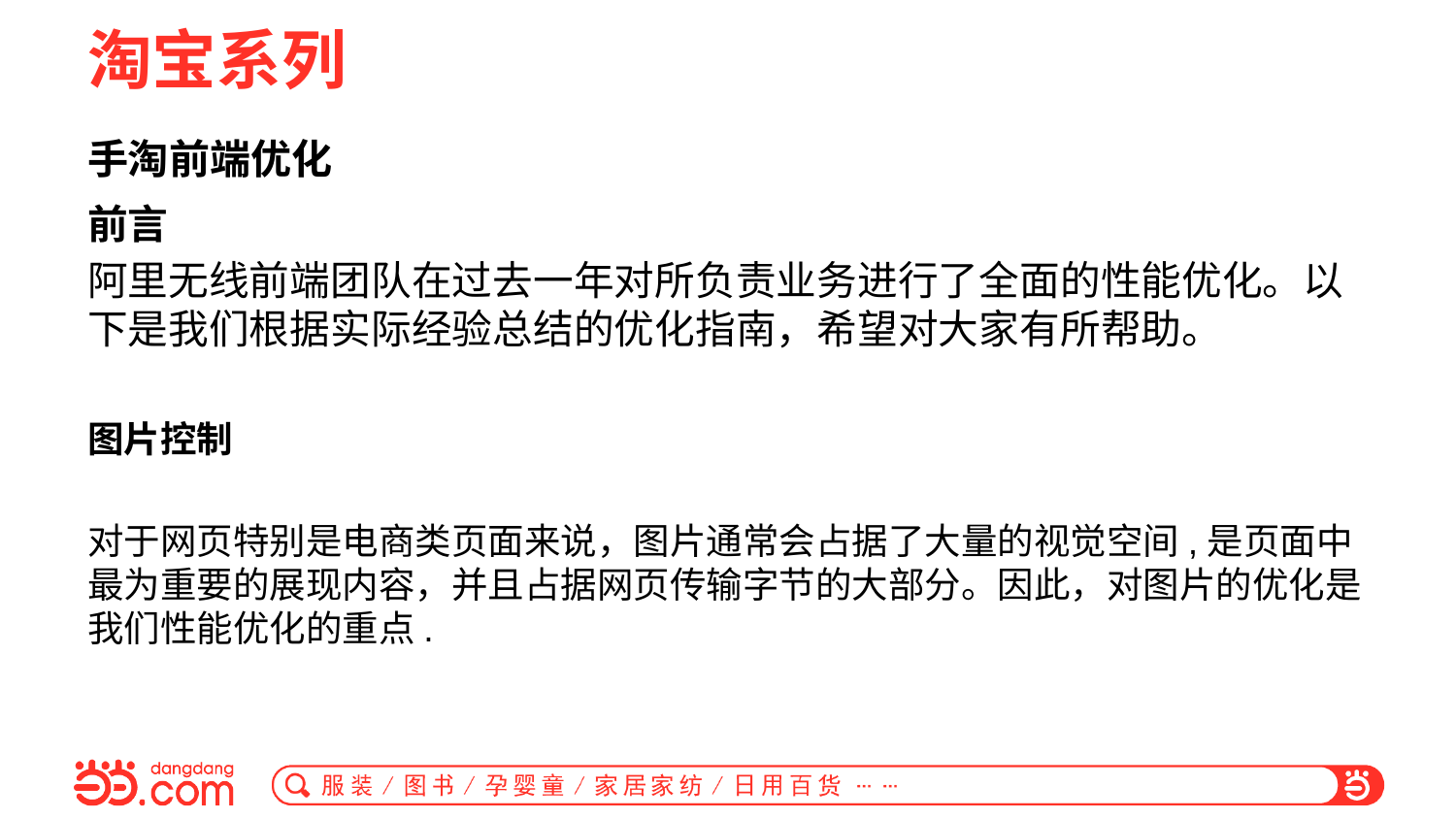

# 淘宝系列
手淘前端优化
前言
阿里无线前端团队在过去一年对所负责业务进行了全面的性能优化。以下是我们根据实际经验总结的优化指南，希望对大家有所帮助。

图片控制

对于网页特别是电商类页面来说，图片通常会占据了大量的视觉空间,是页面中最为重要的展现内容，并且占据网页传输字节的大部分。因此，对图片的优化是我们性能优化的重点.